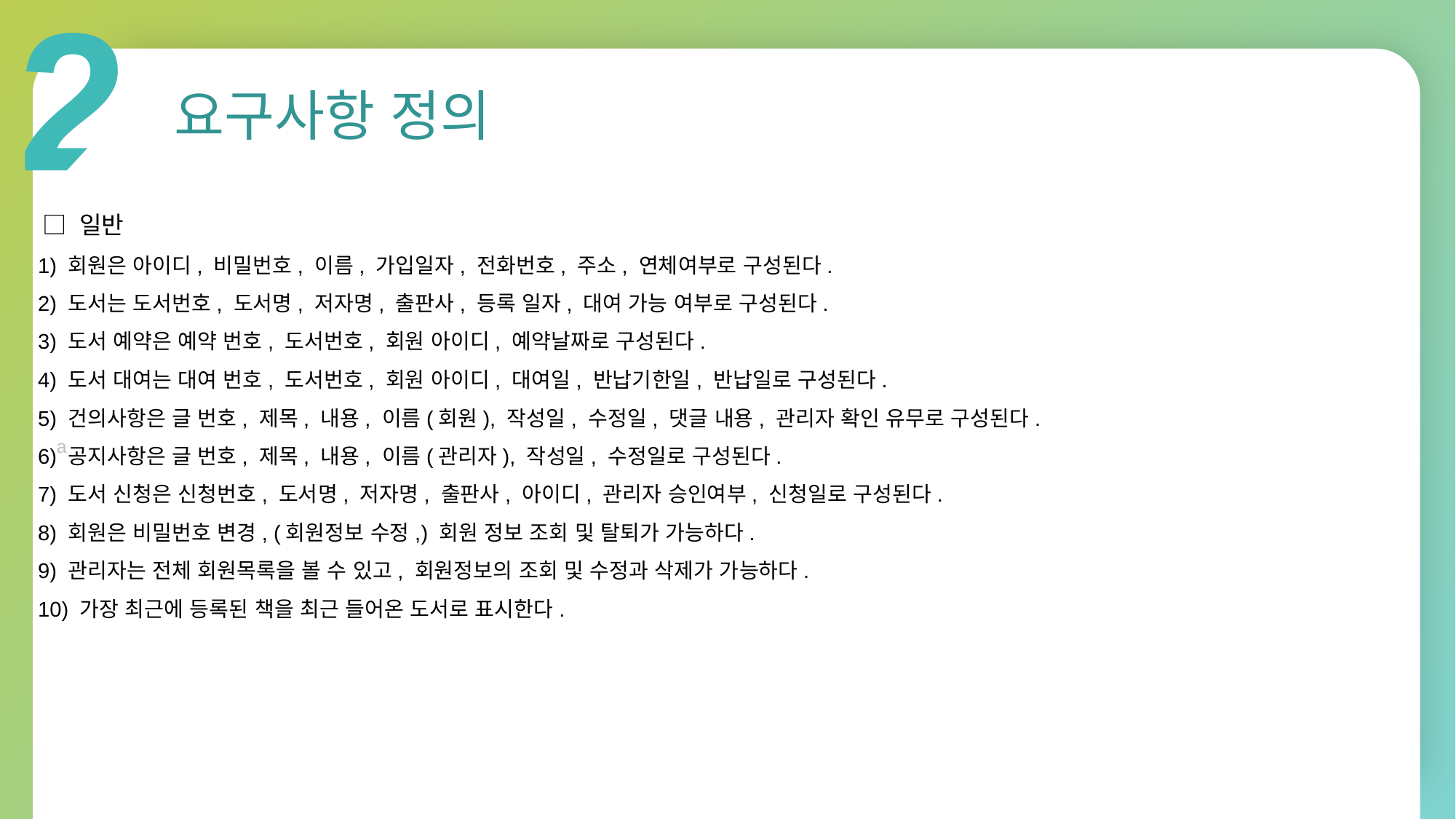

2

a
요구사항 정의
 □ 일반
1) 회원은 아이디, 비밀번호, 이름, 가입일자, 전화번호, 주소, 연체여부로 구성된다.
2) 도서는 도서번호, 도서명, 저자명, 출판사, 등록 일자, 대여 가능 여부로 구성된다.
3) 도서 예약은 예약 번호, 도서번호, 회원 아이디, 예약날짜로 구성된다.
4) 도서 대여는 대여 번호, 도서번호, 회원 아이디, 대여일, 반납기한일, 반납일로 구성된다.
5) 건의사항은 글 번호, 제목, 내용, 이름(회원), 작성일, 수정일, 댓글 내용, 관리자 확인 유무로 구성된다.
6) 공지사항은 글 번호, 제목, 내용, 이름(관리자), 작성일, 수정일로 구성된다.
7) 도서 신청은 신청번호, 도서명, 저자명, 출판사, 아이디, 관리자 승인여부, 신청일로 구성된다.
8) 회원은 비밀번호 변경, (회원정보 수정,) 회원 정보 조회 및 탈퇴가 가능하다.
9) 관리자는 전체 회원목록을 볼 수 있고, 회원정보의 조회 및 수정과 삭제가 가능하다.
10) 가장 최근에 등록된 책을 최근 들어온 도서로 표시한다.